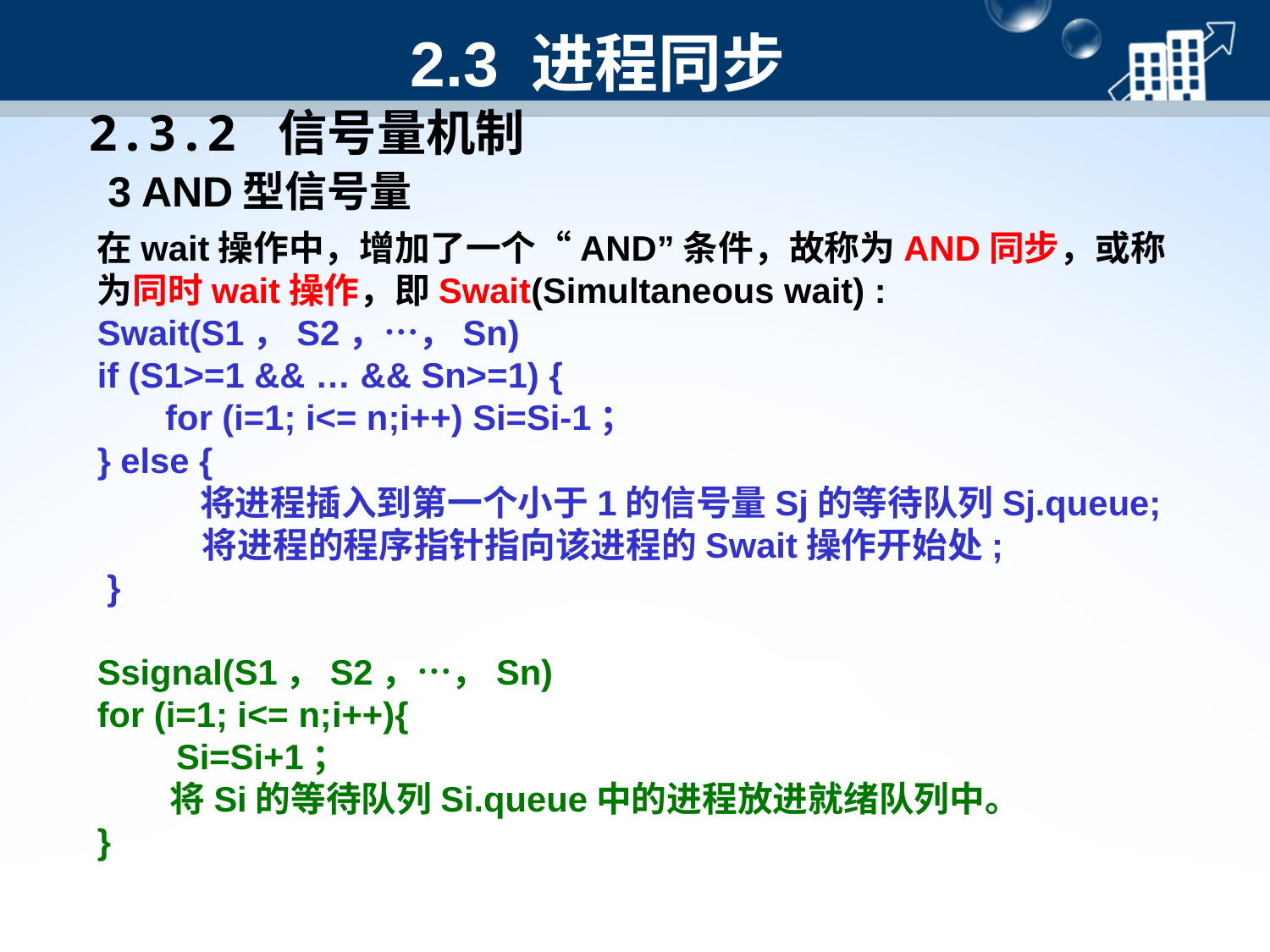

#
2.3 进程同步
2.3.2 信号量机制
3 AND型信号量
在wait操作中，增加了一个“AND”条件，故称为AND同步，或称为同时wait操作，即Swait(Simultaneous wait) :
Swait(S1，S2，…，Sn)
if (S1>=1 && … && Sn>=1) {
       for (i=1; i<= n;i++) Si=Si-1；
} else {
　　    将进程插入到第一个小于1的信号量Sj的等待队列Sj.queue;
            将进程的程序指针指向该进程的Swait操作开始处;
 }

Ssignal(S1，S2，…，Sn)
for (i=1; i<= n;i++){
　　Si=Si+1；
        将Si的等待队列Si.queue中的进程放进就绪队列中。
}